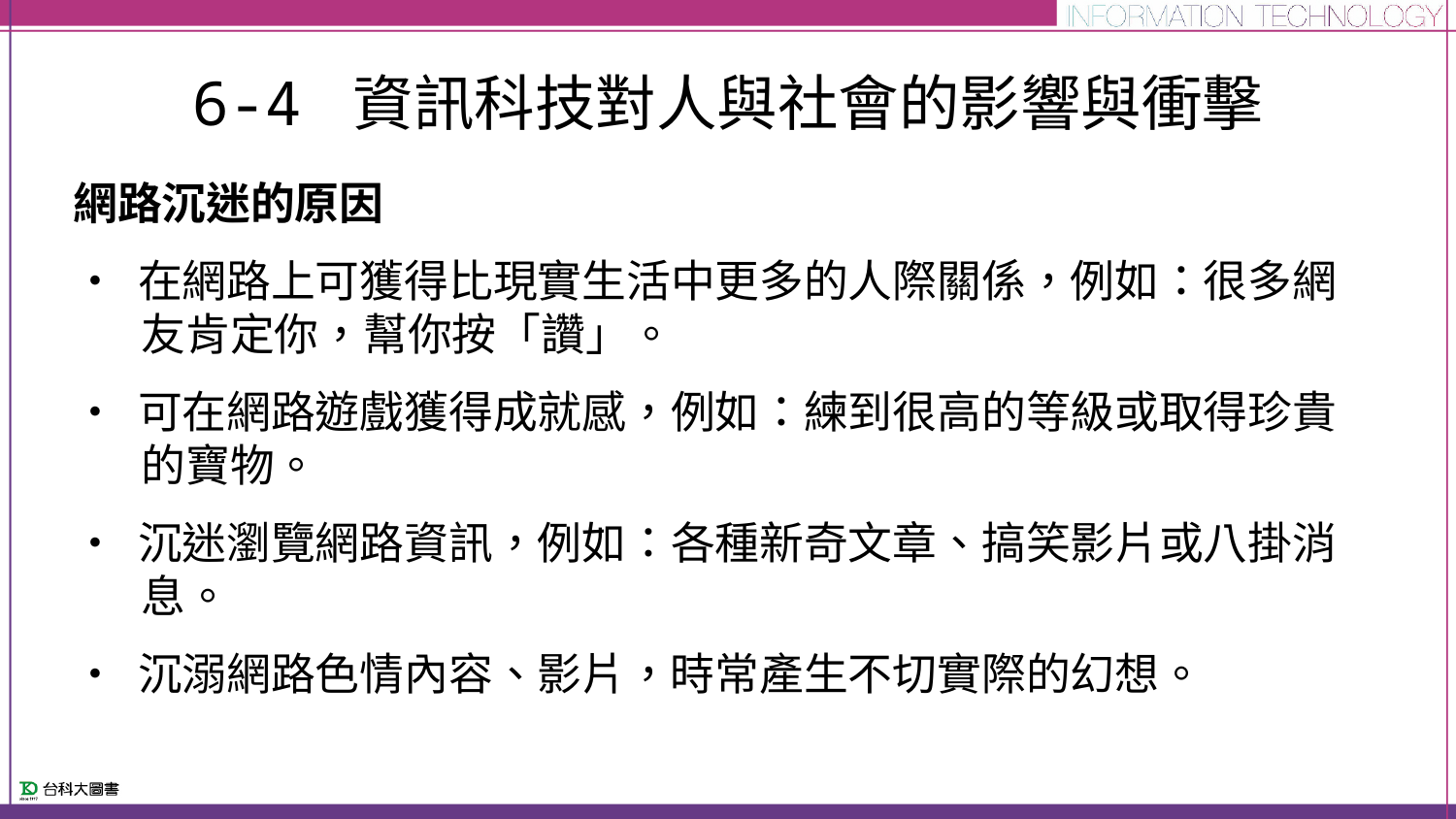

# 6-4 資訊科技對人與社會的影響與衝擊
網路沉迷的原因
• 在網路上可獲得比現實生活中更多的人際關係，例如：很多網友肯定你，幫你按「讚」。
• 可在網路遊戲獲得成就感，例如：練到很高的等級或取得珍貴的寶物。
• 沉迷瀏覽網路資訊，例如：各種新奇文章、搞笑影片或八掛消息。
• 沉溺網路色情內容、影片，時常產生不切實際的幻想。